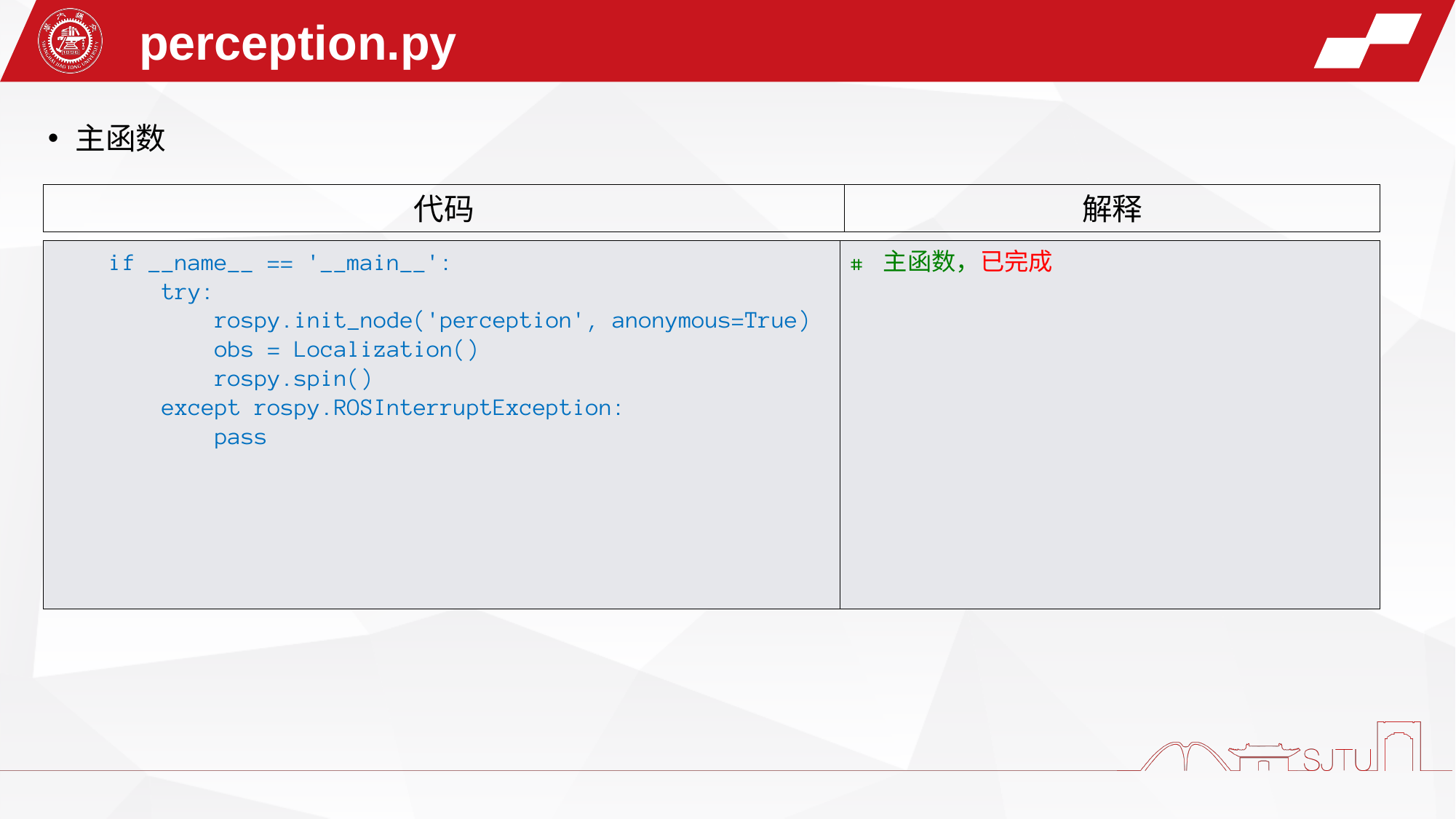

perception.py
主函数
代码
解释
if __name__ == '__main__':
    try:
        rospy.init_node('perception', anonymous=True)
        obs = Localization()
        rospy.spin()
    except rospy.ROSInterruptException:
        pass

# 主函数，已完成